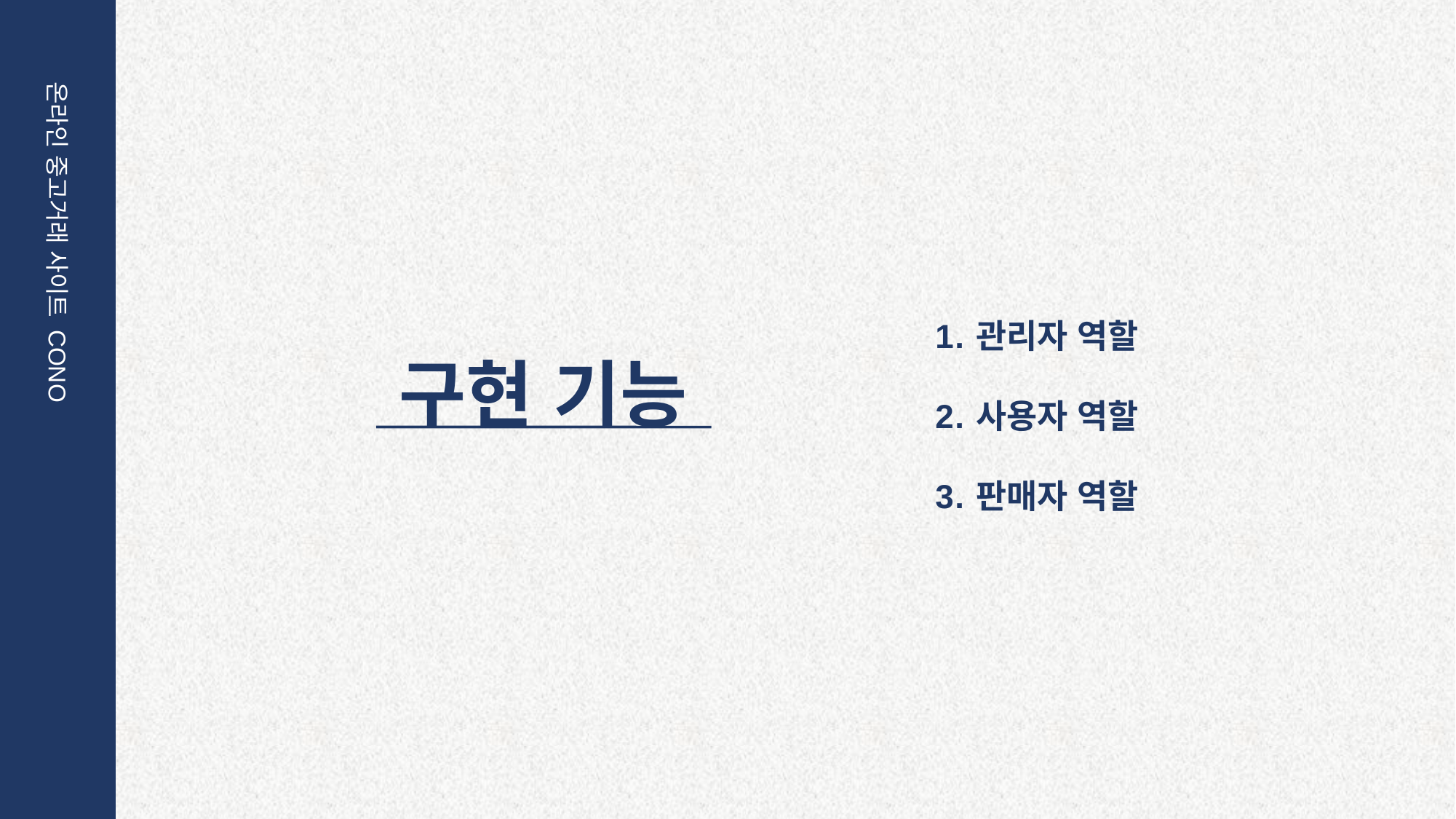

온라인 중고거래 사이트 CONO
구현 기능
관리자 역할
사용자 역할
판매자 역할